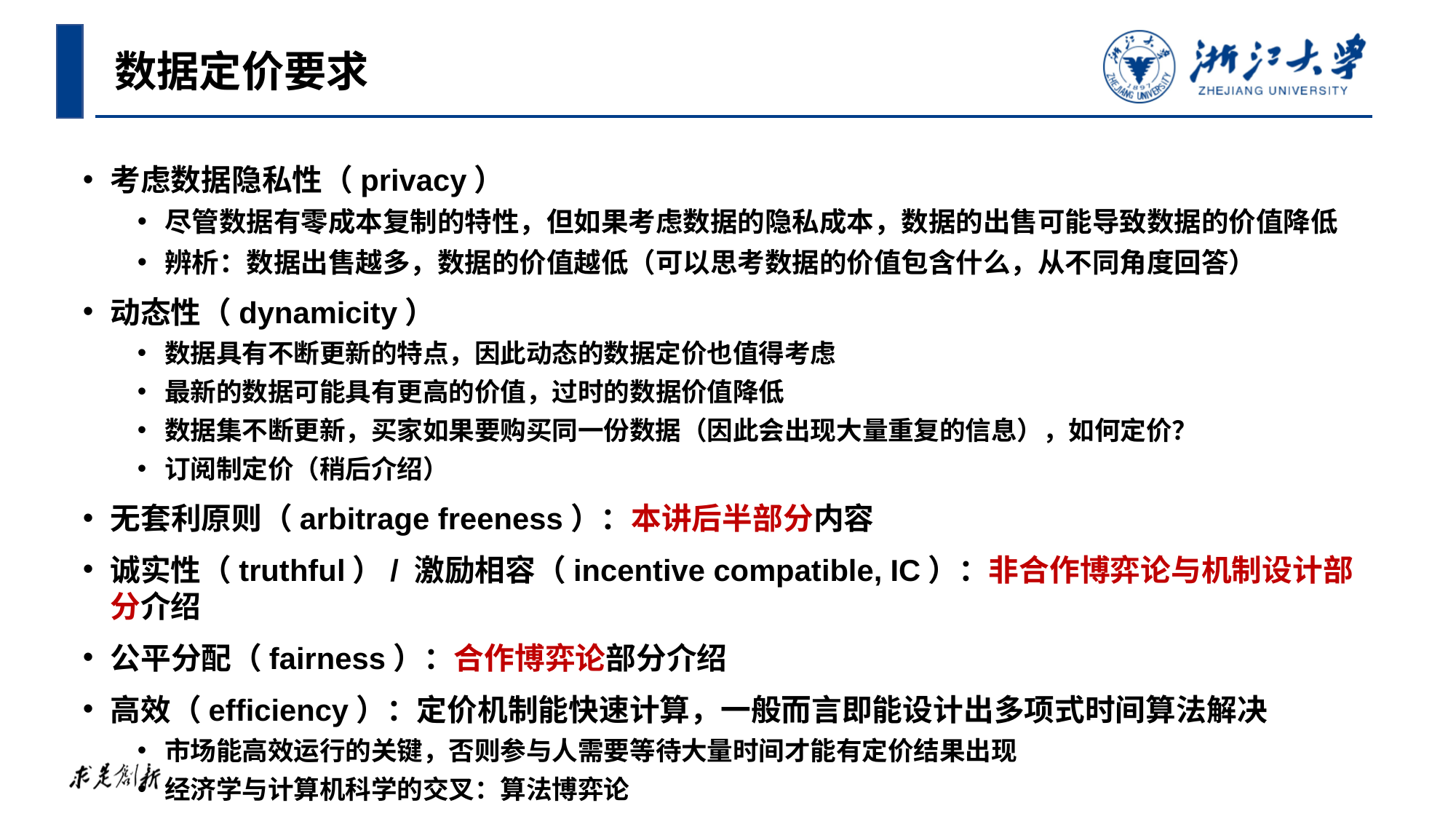

数据定价要求
考虑数据隐私性（privacy）
尽管数据有零成本复制的特性，但如果考虑数据的隐私成本，数据的出售可能导致数据的价值降低
辨析：数据出售越多，数据的价值越低（可以思考数据的价值包含什么，从不同角度回答）
动态性（dynamicity）
数据具有不断更新的特点，因此动态的数据定价也值得考虑
最新的数据可能具有更高的价值，过时的数据价值降低
数据集不断更新，买家如果要购买同一份数据（因此会出现大量重复的信息），如何定价？
订阅制定价（稍后介绍）
无套利原则（arbitrage freeness）：本讲后半部分内容
诚实性（truthful）/ 激励相容（incentive compatible, IC）：非合作博弈论与机制设计部分介绍
公平分配（fairness）：合作博弈论部分介绍
高效（efficiency）：定价机制能快速计算，一般而言即能设计出多项式时间算法解决
市场能高效运行的关键，否则参与人需要等待大量时间才能有定价结果出现
经济学与计算机科学的交叉：算法博弈论
8